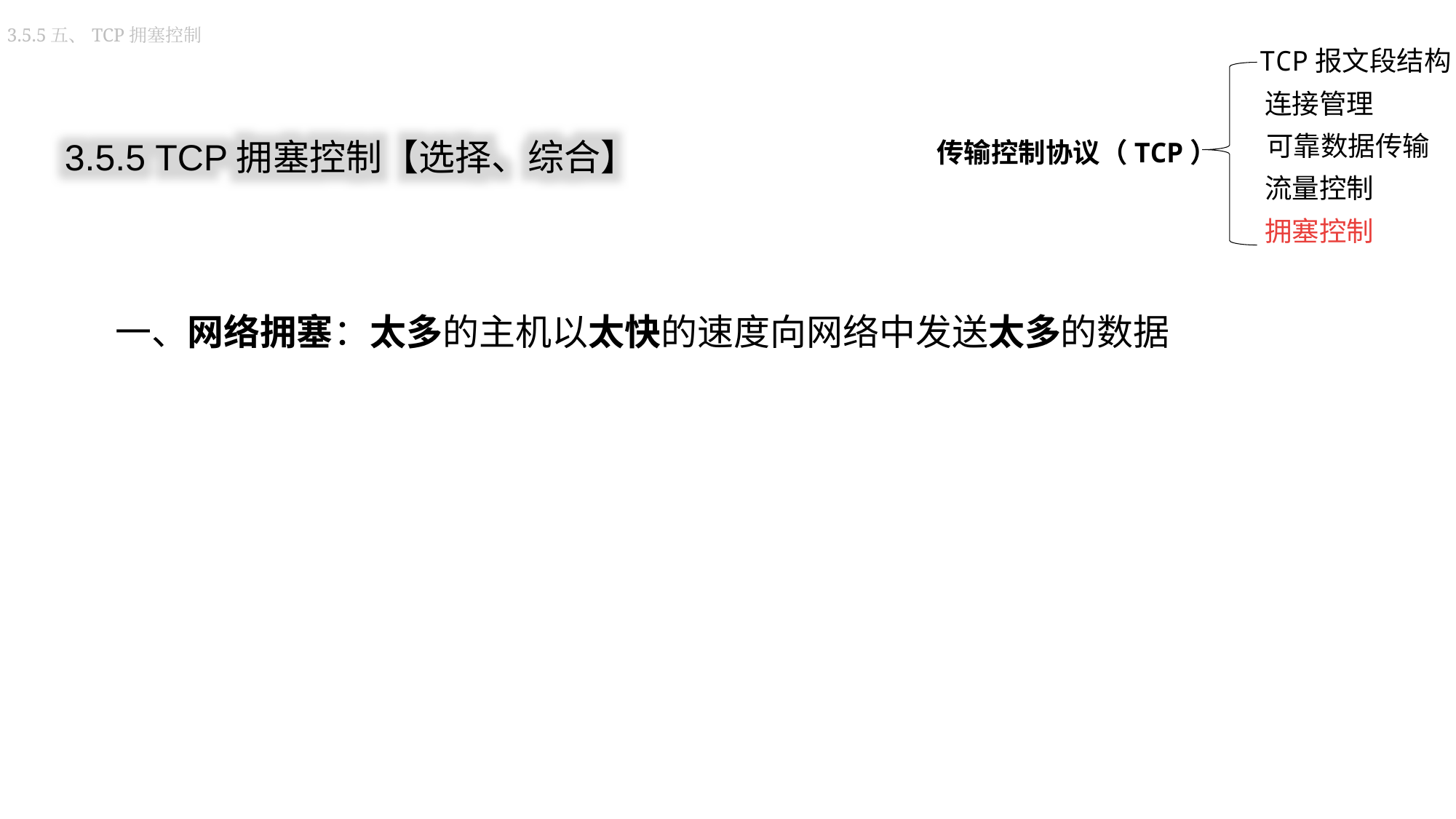

3.5.5五、TCP拥塞控制
TCP报文段结构

连接管理
传输控制协议（TCP）
可靠数据传输
流量控制
拥塞控制
3.5.5 TCP拥塞控制【选择、综合】
一、网络拥塞：太多的主机以太快的速度向网络中发送太多的数据，超出了网络处理能力，导致大量数据分组拥挤在中间设备队列中等待转发，网络性能显著下降的现象。